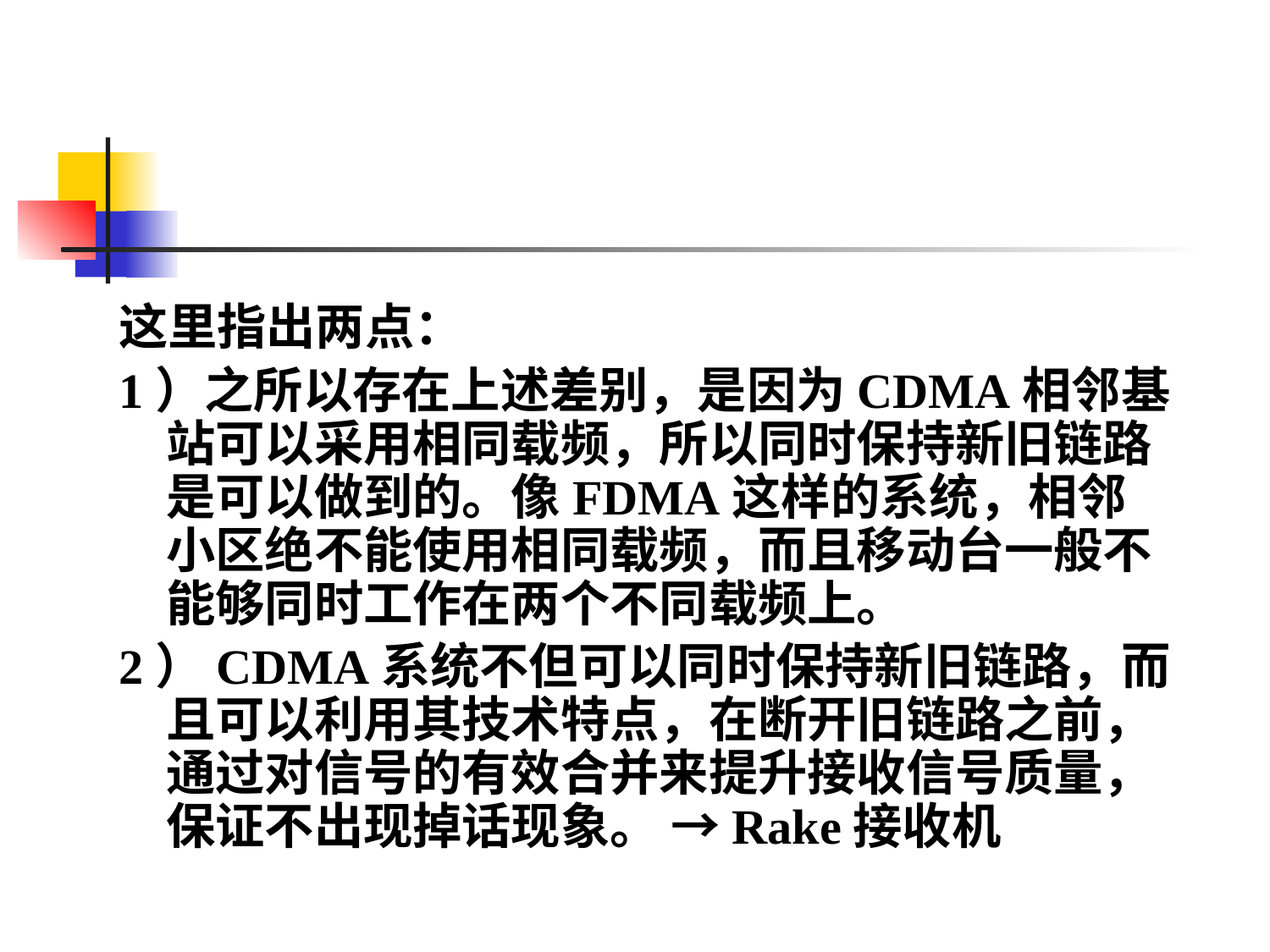

这里指出两点：
1）之所以存在上述差别，是因为CDMA相邻基站可以采用相同载频，所以同时保持新旧链路是可以做到的。像FDMA这样的系统，相邻小区绝不能使用相同载频，而且移动台一般不能够同时工作在两个不同载频上。
2）CDMA系统不但可以同时保持新旧链路，而且可以利用其技术特点，在断开旧链路之前，通过对信号的有效合并来提升接收信号质量，保证不出现掉话现象。 →Rake接收机